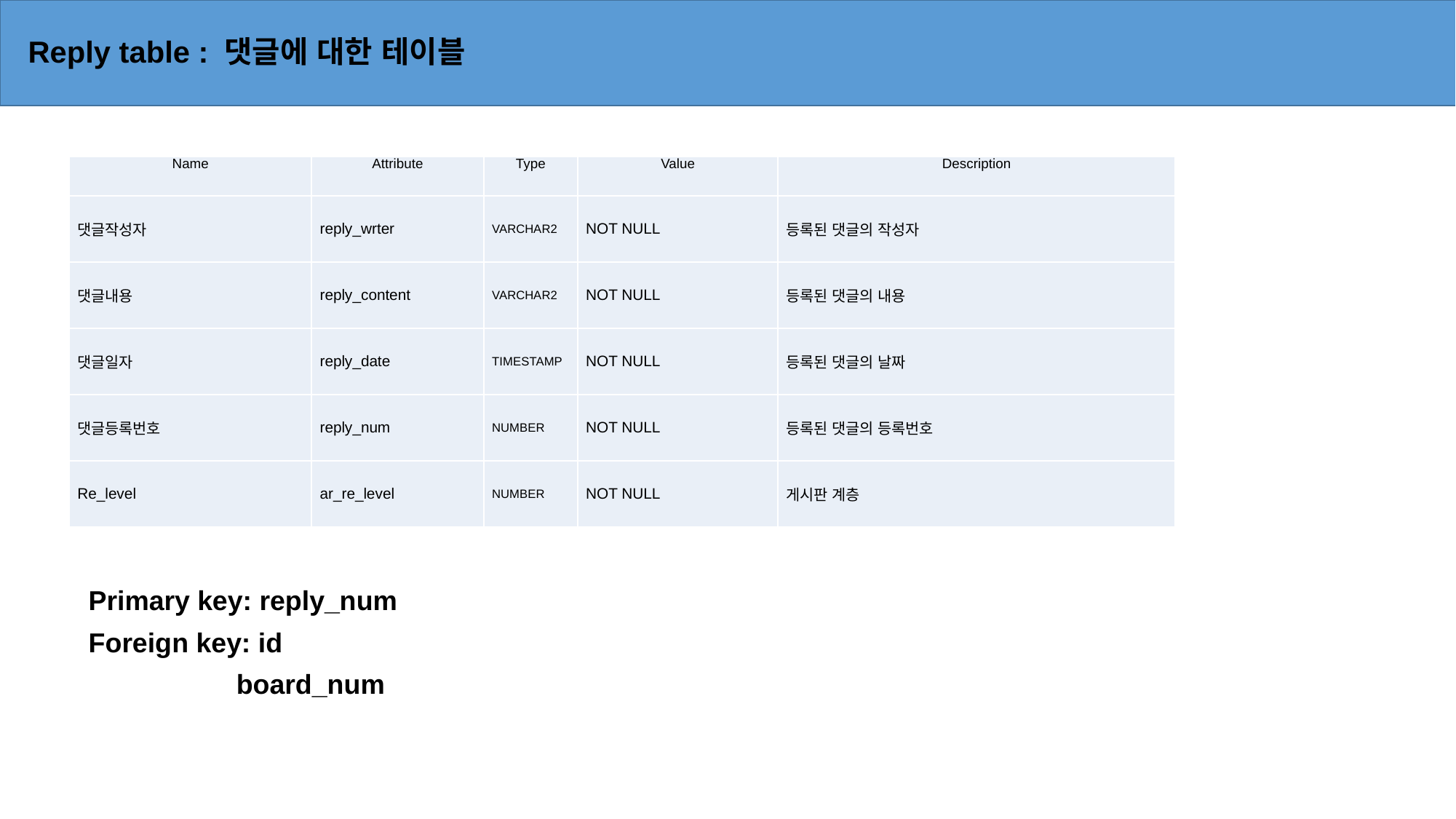

# Reply table : 댓글에 대한 테이블
| Name | Attribute | Type | Value | Description |
| --- | --- | --- | --- | --- |
| 댓글작성자 | reply\_wrter | VARCHAR2 | NOT NULL | 등록된 댓글의 작성자 |
| 댓글내용 | reply\_content | VARCHAR2 | NOT NULL | 등록된 댓글의 내용 |
| 댓글일자 | reply\_date | TIMESTAMP | NOT NULL | 등록된 댓글의 날짜 |
| 댓글등록번호 | reply\_num | NUMBER | NOT NULL | 등록된 댓글의 등록번호 |
| Re\_level | ar\_re\_level | NUMBER | NOT NULL | 게시판 계층 |
Primary key: reply_num
Foreign key: id
	             board_num